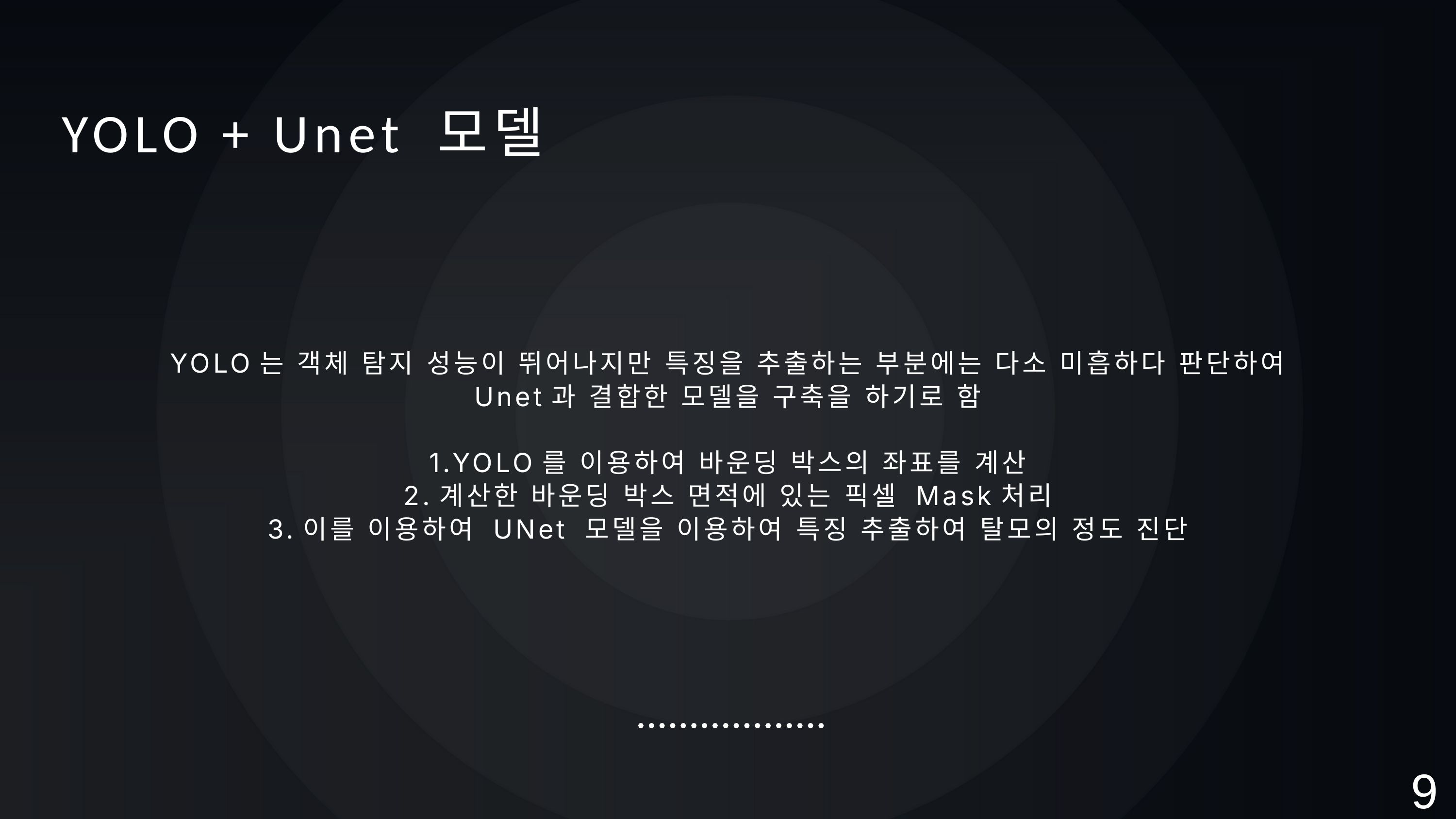

YOLO + Unet 모델
YOLO는 객체 탐지 성능이 뛰어나지만 특징을 추출하는 부분에는 다소 미흡하다 판단하여
Unet과 결합한 모델을 구축을 하기로 함

1.YOLO를 이용하여 바운딩 박스의 좌표를 계산
2.계산한 바운딩 박스 면적에 있는 픽셀 Mask처리
3.이를 이용하여 UNet 모델을 이용하여 특징 추출하여 탈모의 정도 진단

9